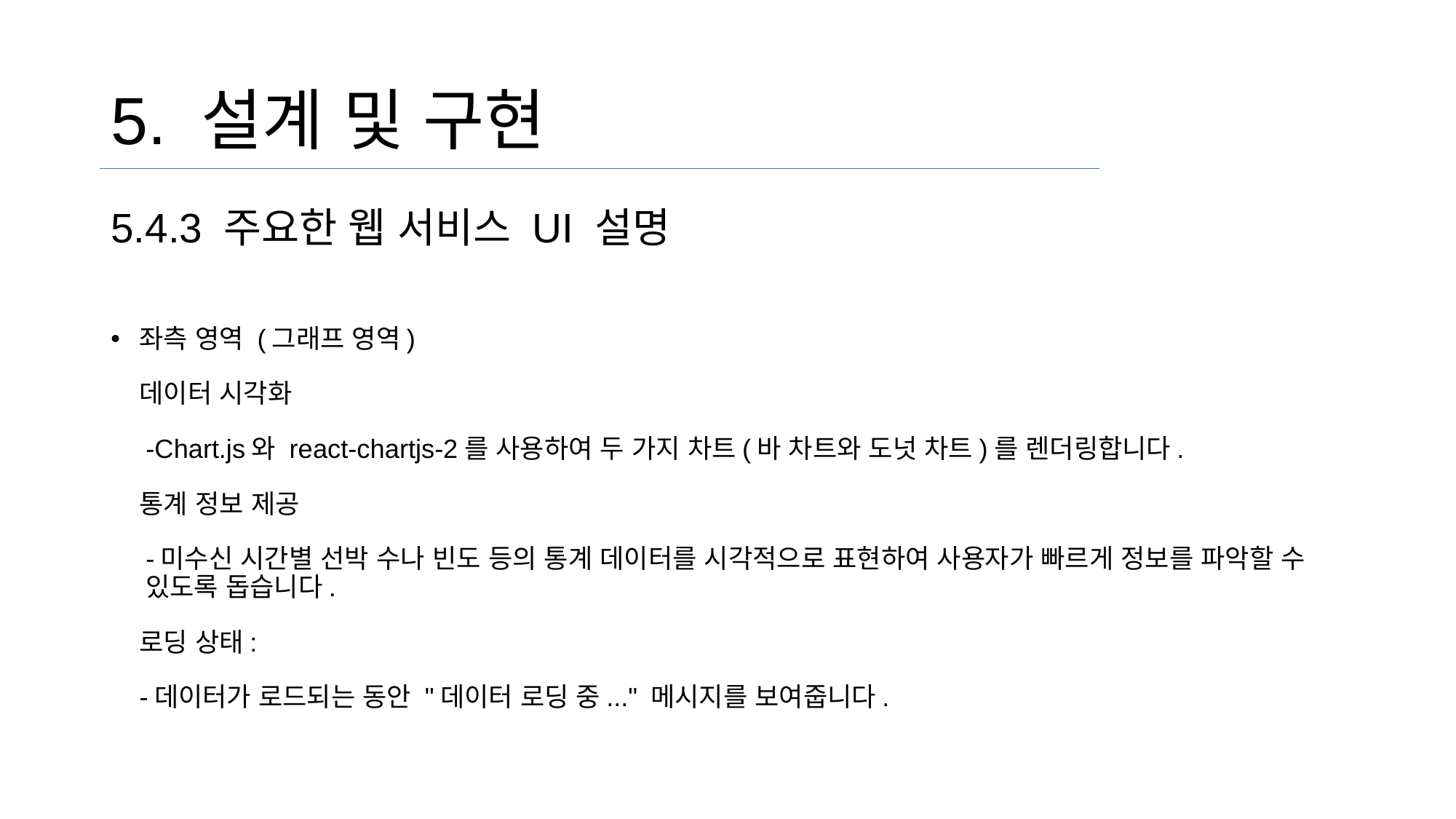

# 5. 설계 및 구현
5.4.3 주요한 웹 서비스 UI 설명

좌측 영역 (그래프 영역)
데이터 시각화
-Chart.js와 react-chartjs-2를 사용하여 두 가지 차트(바 차트와 도넛 차트)를 렌더링합니다.
   통계 정보 제공
-미수신 시간별 선박 수나 빈도 등의 통계 데이터를 시각적으로 표현하여 사용자가 빠르게 정보를 파악할 수 있도록 돕습니다.
   로딩 상태:
-데이터가 로드되는 동안 "데이터 로딩 중..." 메시지를 보여줍니다.